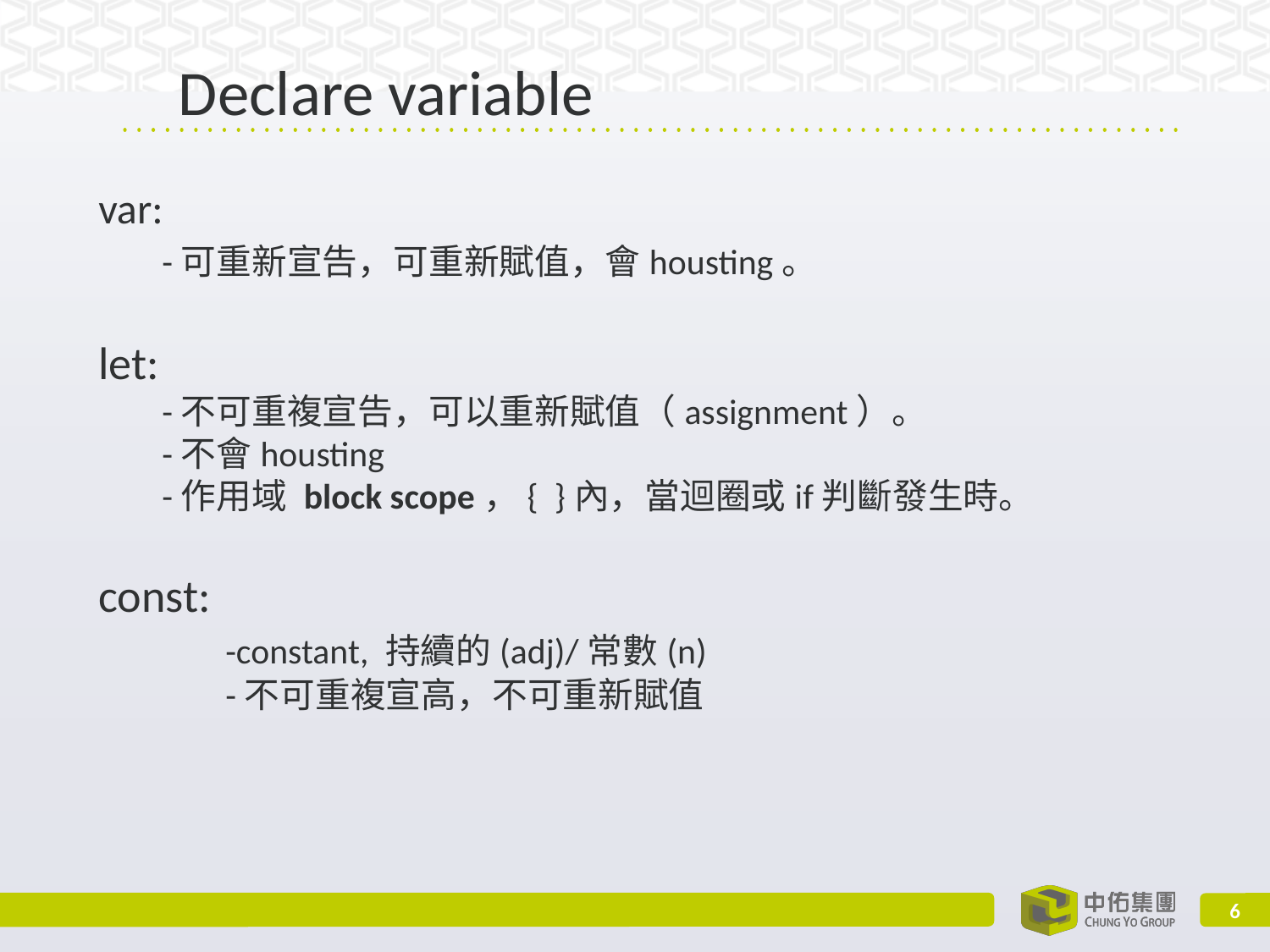

# Declare variable

var:
	-可重新宣告，可重新賦值，會housting。

let:
-不可重複宣告，可以重新賦值（assignment）。
-不會housting
-作用域 block scope，{  }內，當迴圈或if判斷發生時。

const:
	-constant, 持續的(adj)/常數(n)
	-不可重複宣高，不可重新賦值
6